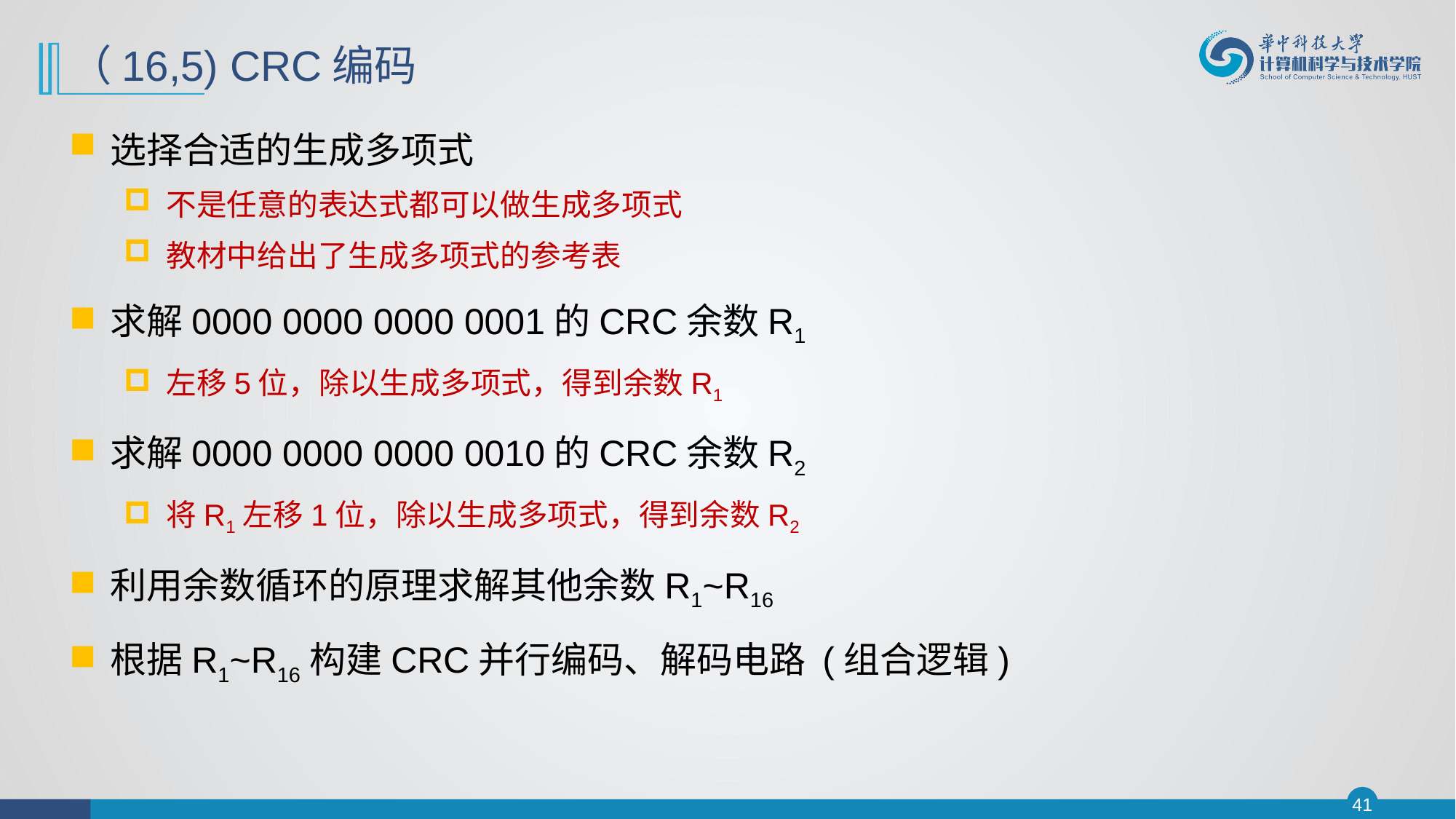

# （16,5) CRC编码
选择合适的生成多项式
不是任意的表达式都可以做生成多项式
教材中给出了生成多项式的参考表
求解0000 0000 0000 0001的CRC余数R1
左移5位，除以生成多项式，得到余数R1
求解0000 0000 0000 0010的CRC余数R2
将R1左移1位，除以生成多项式，得到余数R2
利用余数循环的原理求解其他余数R1~R16
根据R1~R16构建CRC并行编码、解码电路 (组合逻辑)